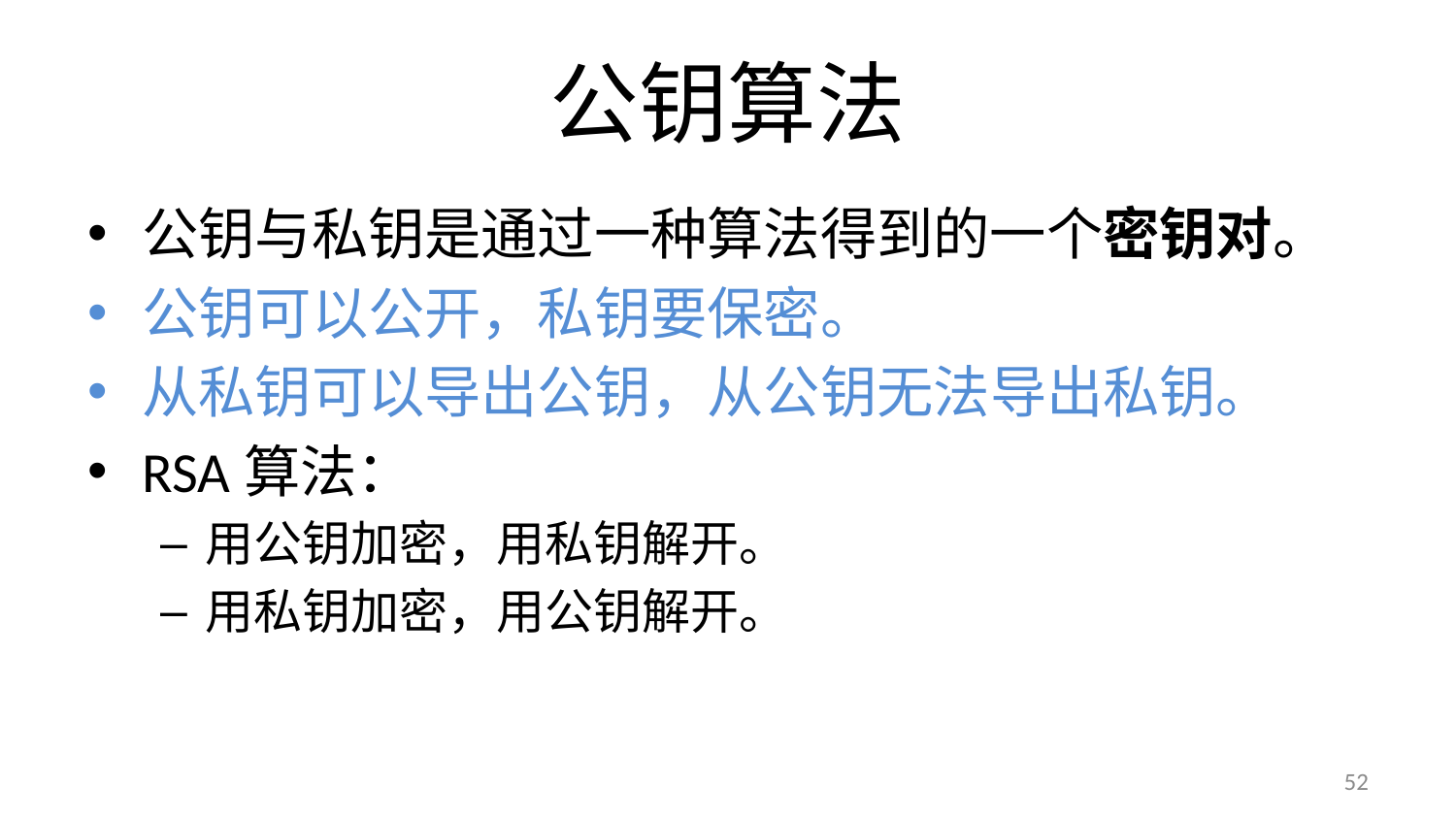

# 公钥算法
公钥与私钥是通过一种算法得到的一个密钥对。
公钥可以公开，私钥要保密。
从私钥可以导出公钥，从公钥无法导出私钥。
RSA算法：
用公钥加密，用私钥解开。
用私钥加密，用公钥解开。

52